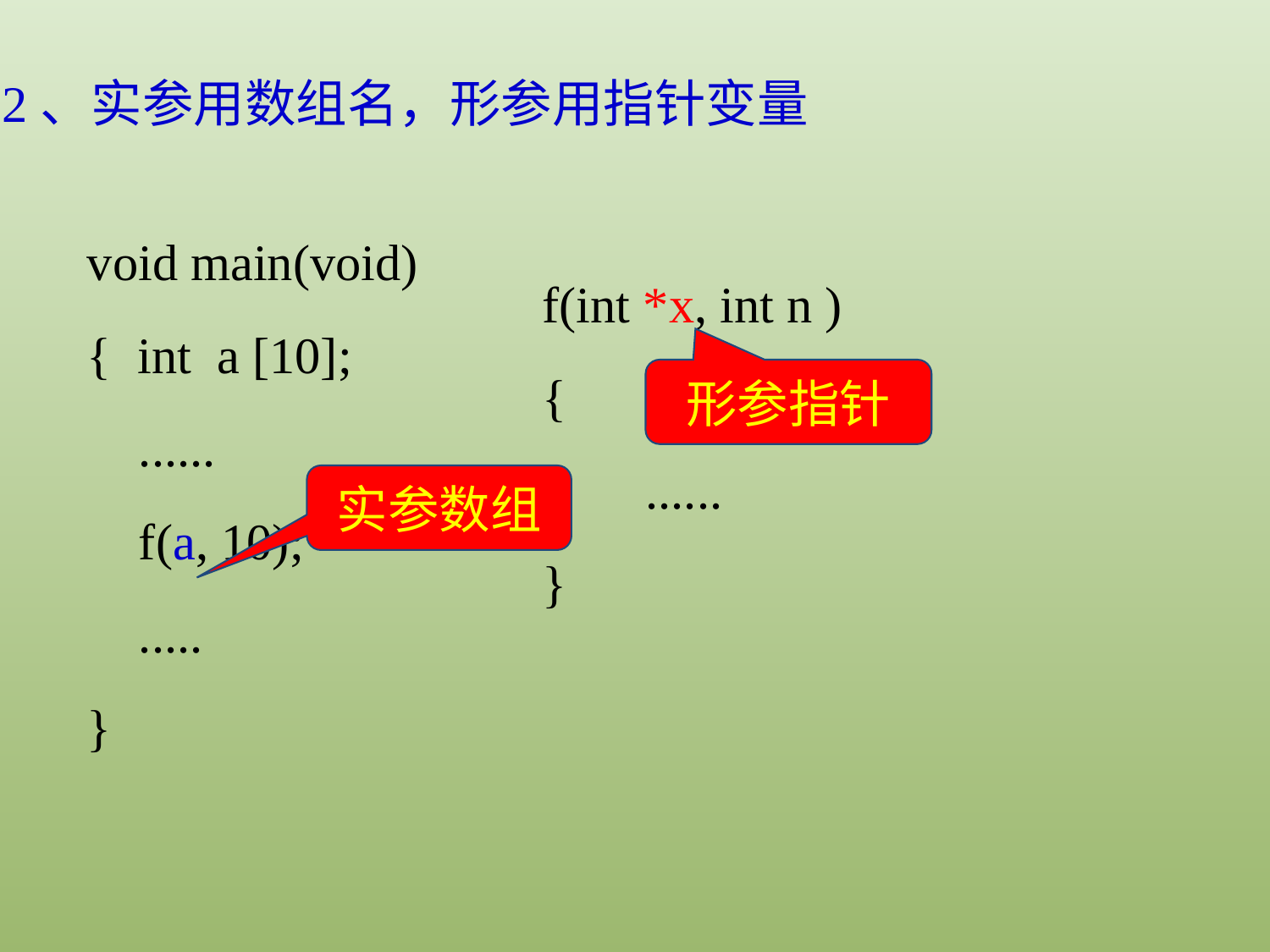

2、实参用数组名，形参用指针变量
void main(void)
{  int  a [10];
    ......
    f(a, 10);
    .....
}
f(int *x, int n )
{
        ......
}
形参指针
实参数组
446